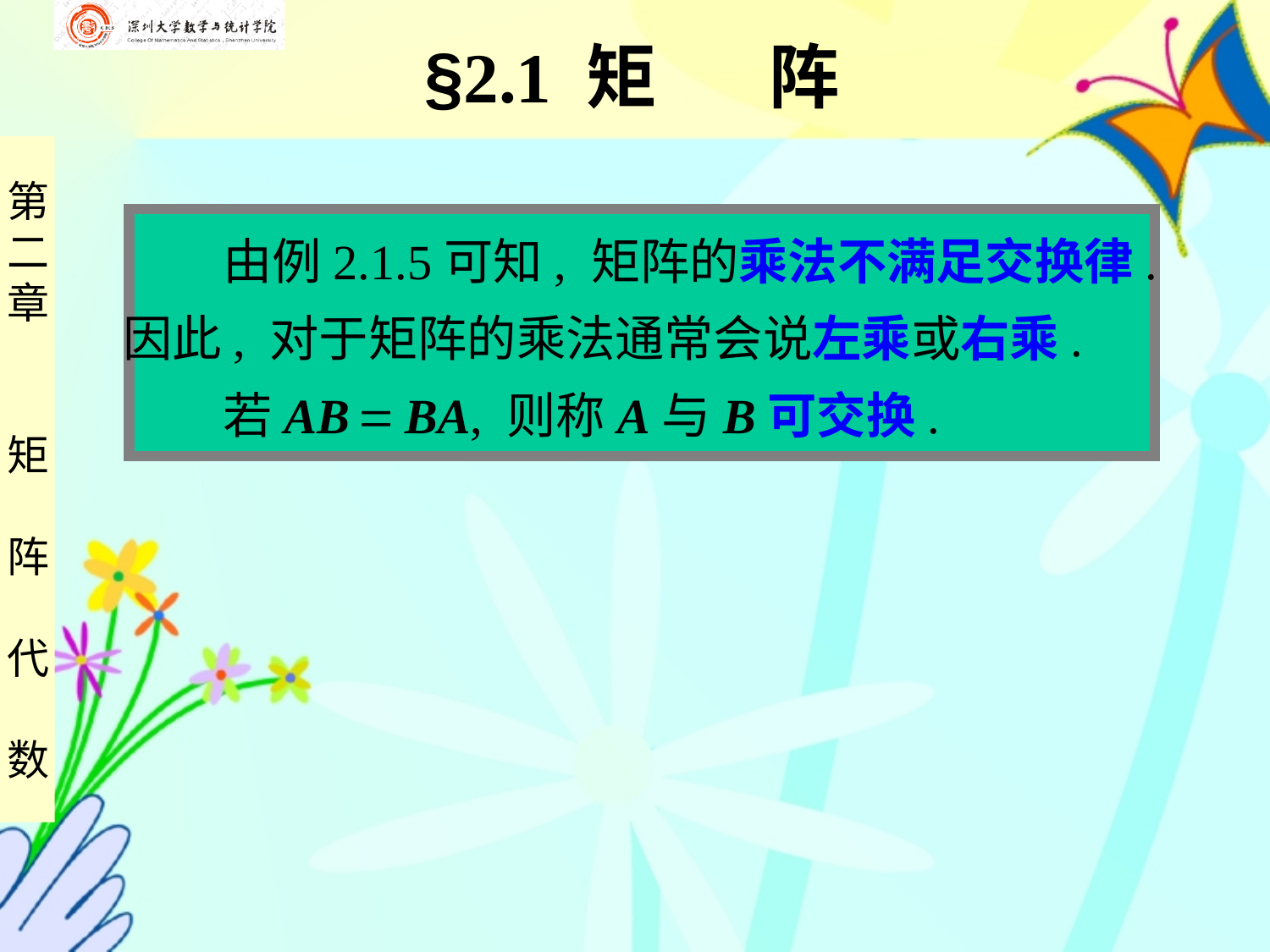

§2.1 矩       阵
        由例2.1.5可知, 矩阵的乘法不满足交换律.
因此, 对于矩阵的乘法通常会说左乘或右乘.
        若AB = BA, 则称A与B可交换.